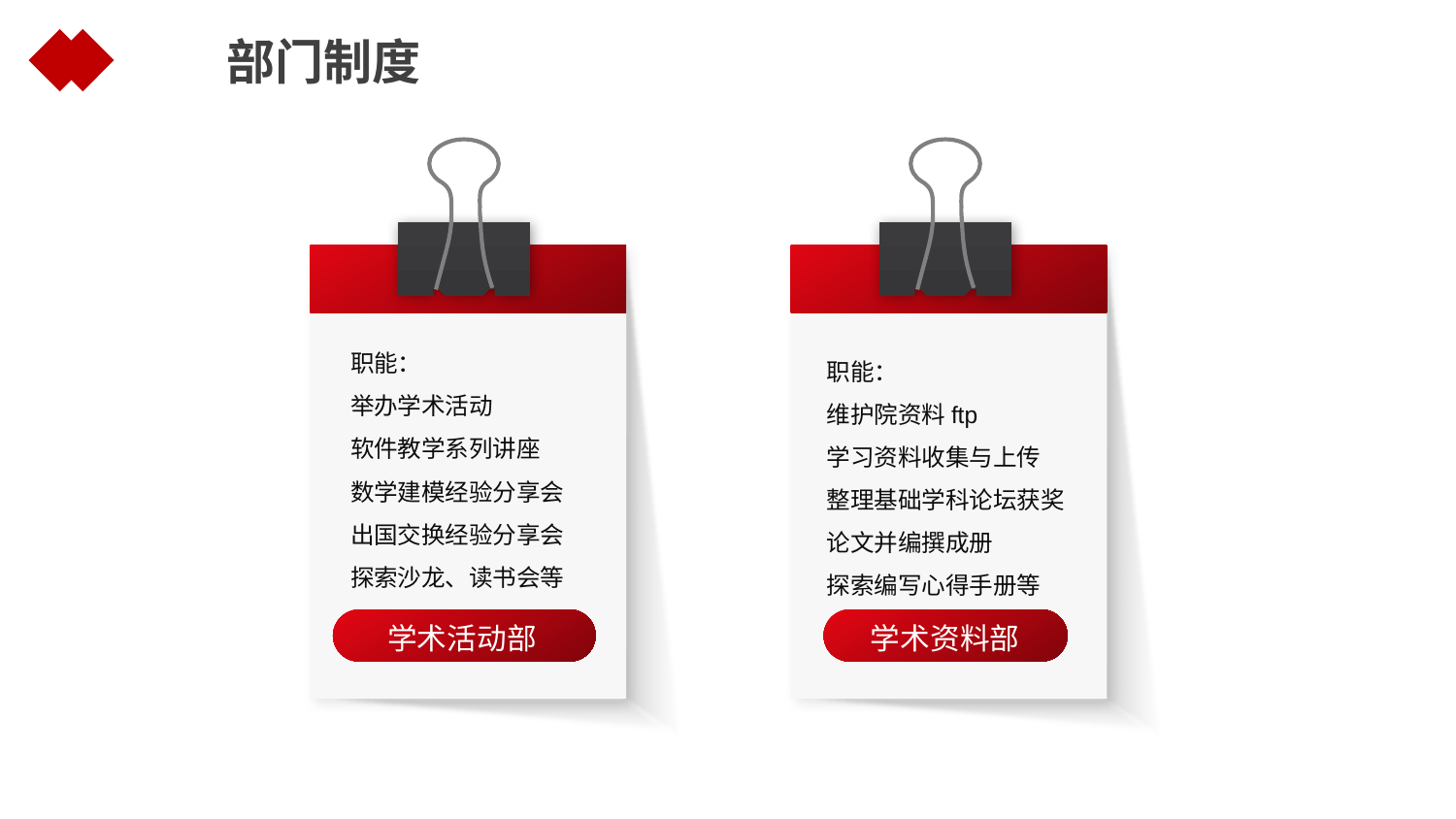

部门制度

职能：
举办学术活动
软件教学系列讲座
数学建模经验分享会
出国交换经验分享会
探索沙龙、读书会等
职能：
维护院资料ftp
学习资料收集与上传
整理基础学科论坛获奖论文并编撰成册
探索编写心得手册等

学术资料部

学术活动部